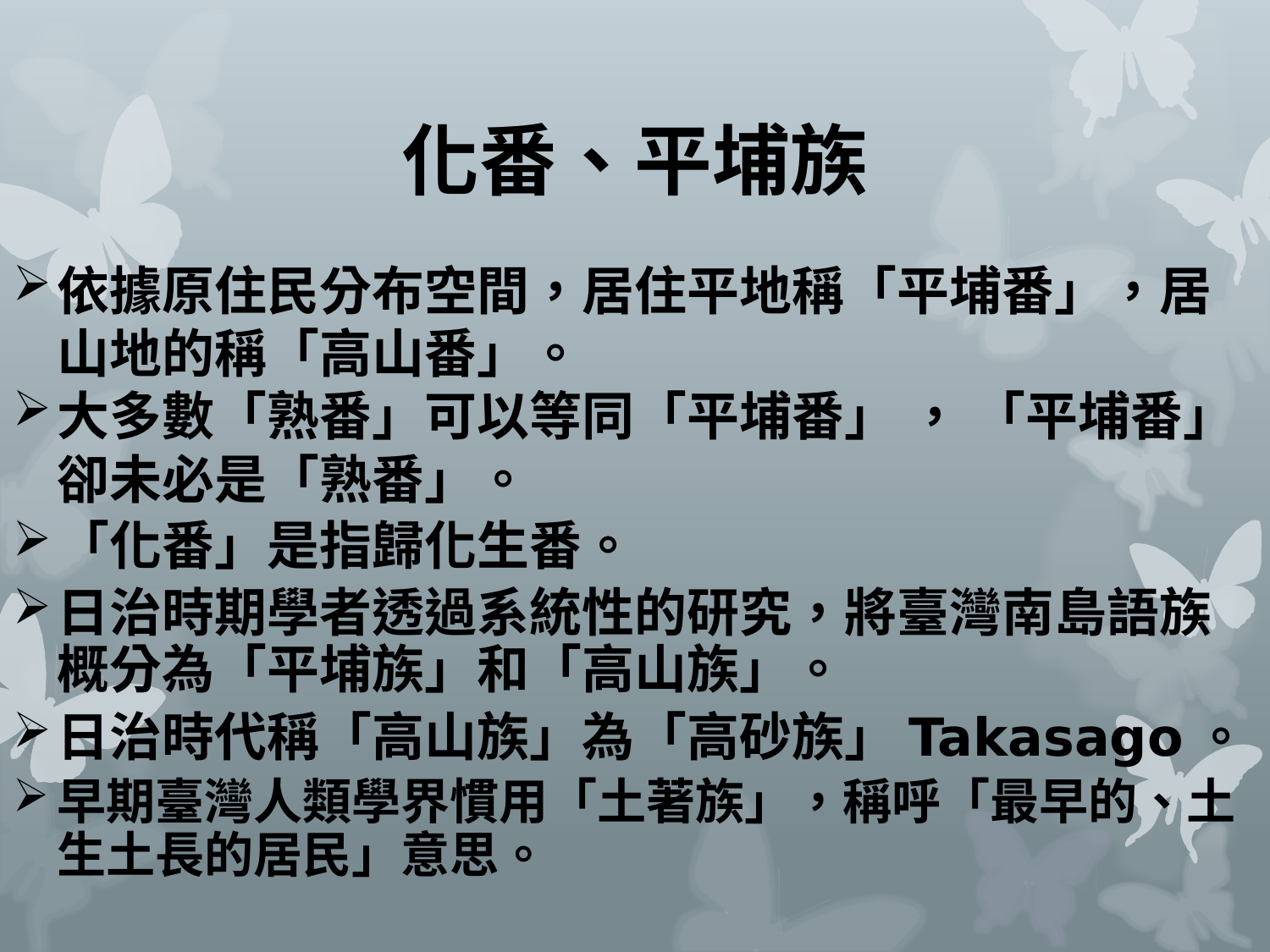

# 化番、平埔族
依據原住民分布空間，居住平地稱「平埔番」，居山地的稱「高山番」。
大多數「熟番」可以等同「平埔番」 ， 「平埔番」 卻未必是「熟番」。
「化番」是指歸化生番。
日治時期學者透過系統性的研究，將臺灣南島語族概分為「平埔族」和「高山族」。
日治時代稱「高山族」為「高砂族」Takasago。
早期臺灣人類學界慣用「土著族」，稱呼「最早的、土生土長的居民」意思。